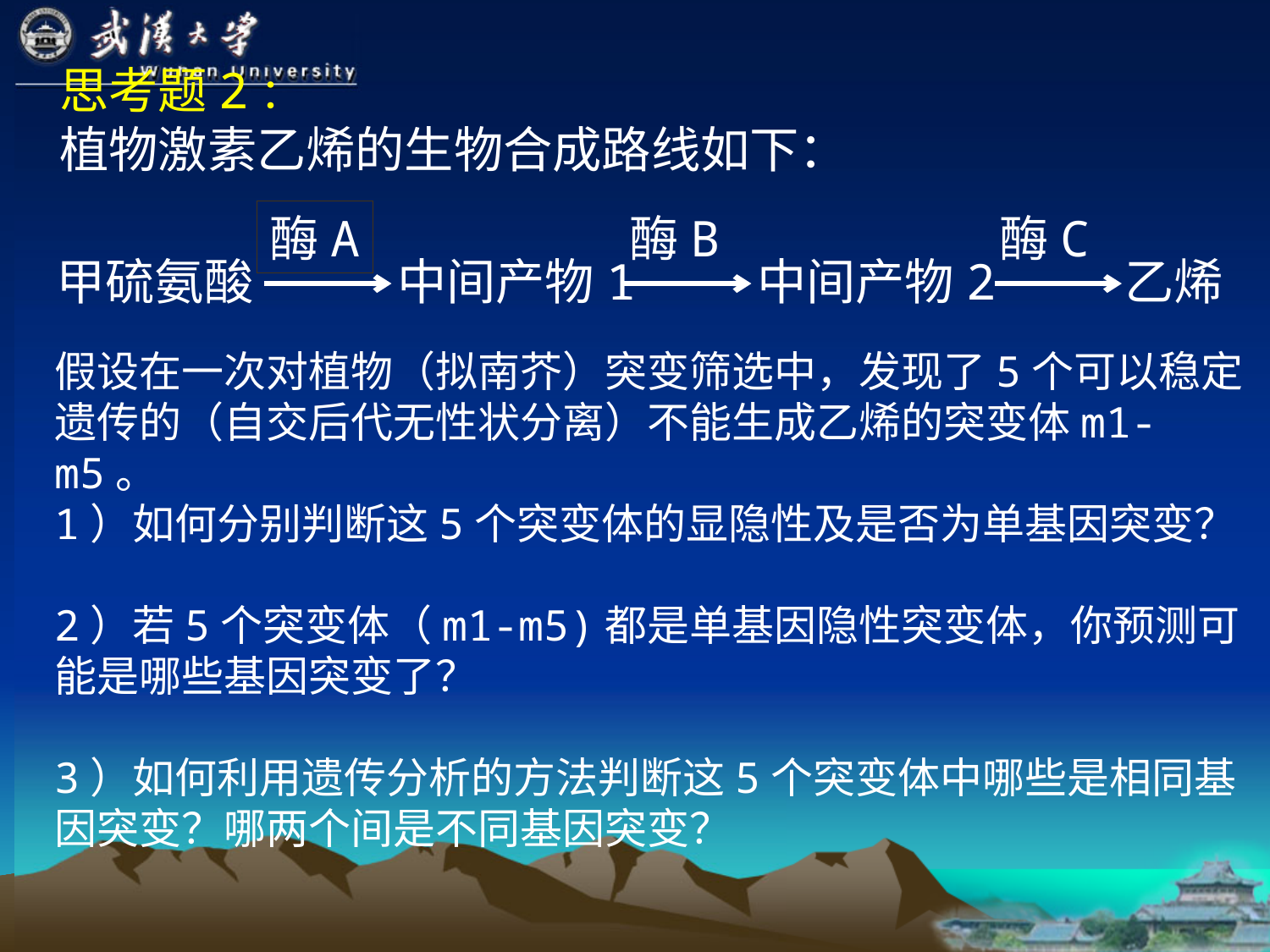

思考题2：
植物激素乙烯的生物合成路线如下：
酶A
酶B
酶C
甲硫氨酸
中间产物1
中间产物2
乙烯
假设在一次对植物（拟南芥）突变筛选中，发现了5个可以稳定遗传的（自交后代无性状分离）不能生成乙烯的突变体m1-m5。
1）如何分别判断这5个突变体的显隐性及是否为单基因突变？

2）若5个突变体（m1-m5)都是单基因隐性突变体，你预测可能是哪些基因突变了？

3）如何利用遗传分析的方法判断这5个突变体中哪些是相同基因突变？哪两个间是不同基因突变？